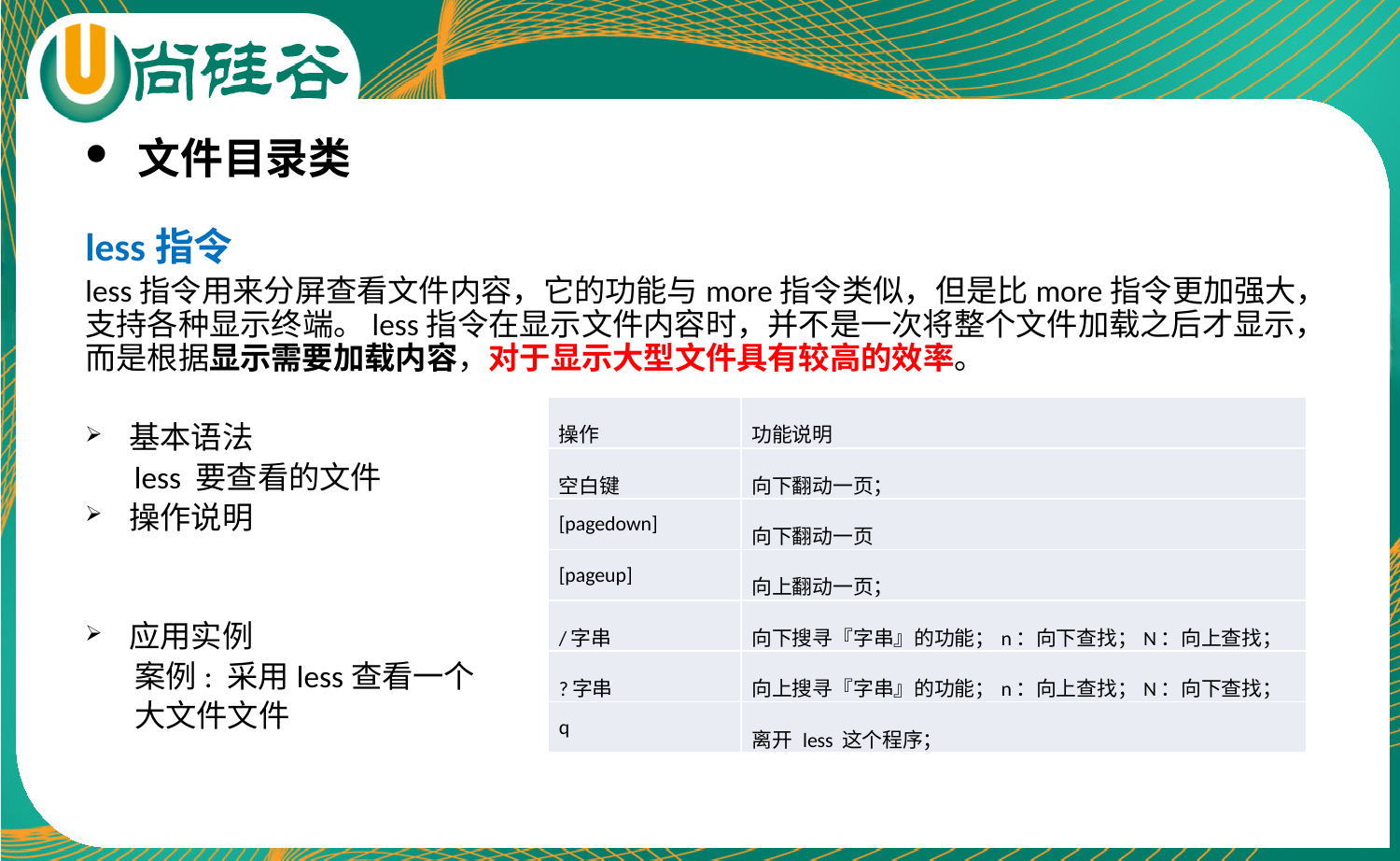

文件目录类
less指令
less指令用来分屏查看文件内容，它的功能与more指令类似，但是比more指令更加强大，支持各种显示终端。less指令在显示文件内容时，并不是一次将整个文件加载之后才显示，而是根据显示需要加载内容，对于显示大型文件具有较高的效率。

基本语法
       less 要查看的文件
操作说明

应用实例
      案例: 采用less查看一个
      大文件文件

| 操作 | 功能说明 |
| --- | --- |
| 空白键 | 向下翻动一页； |
| [pagedown] | 向下翻动一页 |
| [pageup] | 向上翻动一页； |
| /字串 | 向下搜寻『字串』的功能；n：向下查找；N：向上查找； |
| ?字串 | 向上搜寻『字串』的功能；n：向上查找；N：向下查找； |
| q | 离开 less 这个程序； |